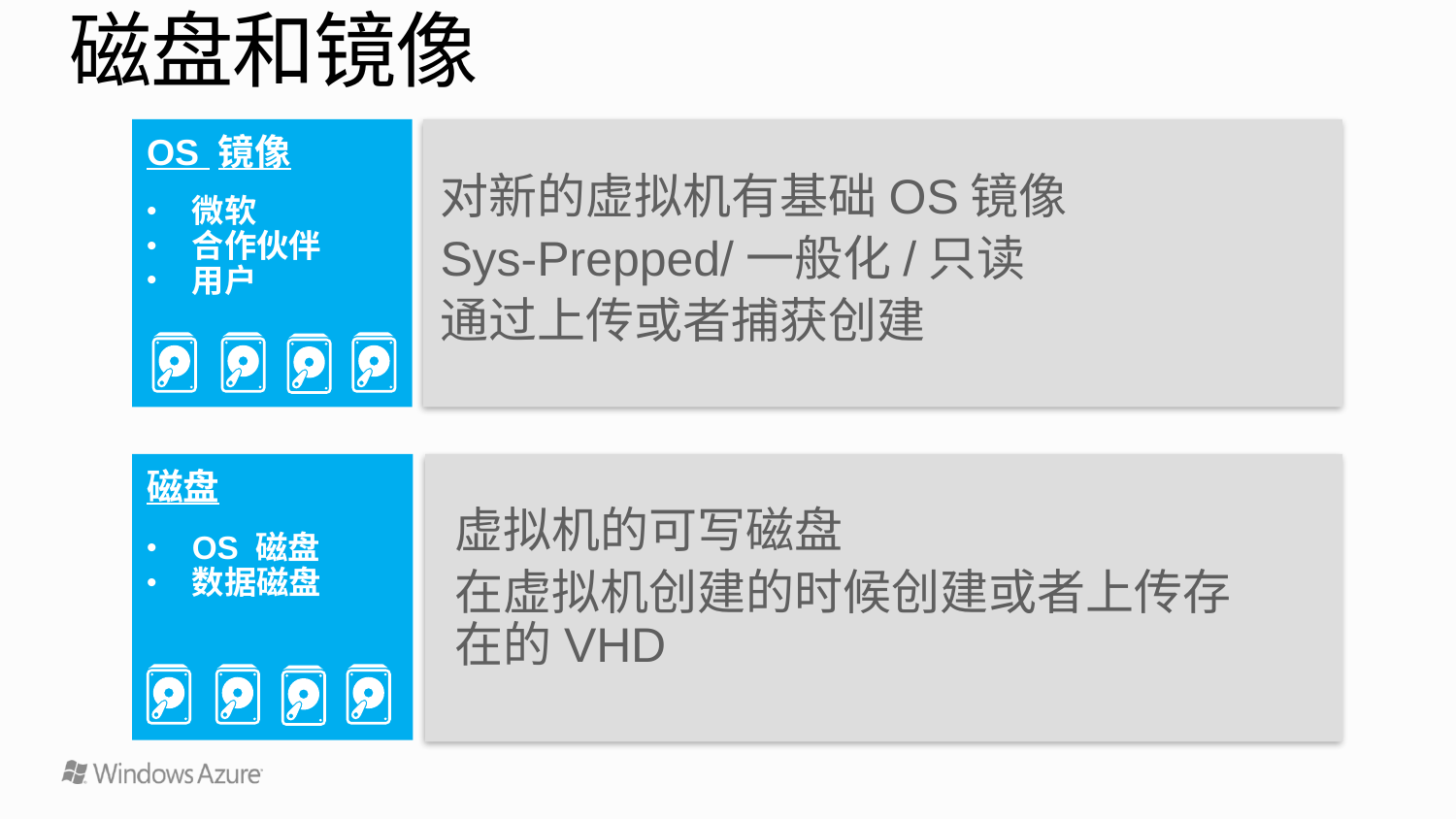

# 磁盘和镜像
OS 镜像

微软
合作伙伴
用户

对新的虚拟机有基础OS镜像
Sys-Prepped/一般化/只读
通过上传或者捕获创建
磁盘

OS 磁盘
数据磁盘

虚拟机的可写磁盘
在虚拟机创建的时候创建或者上传存在的VHD